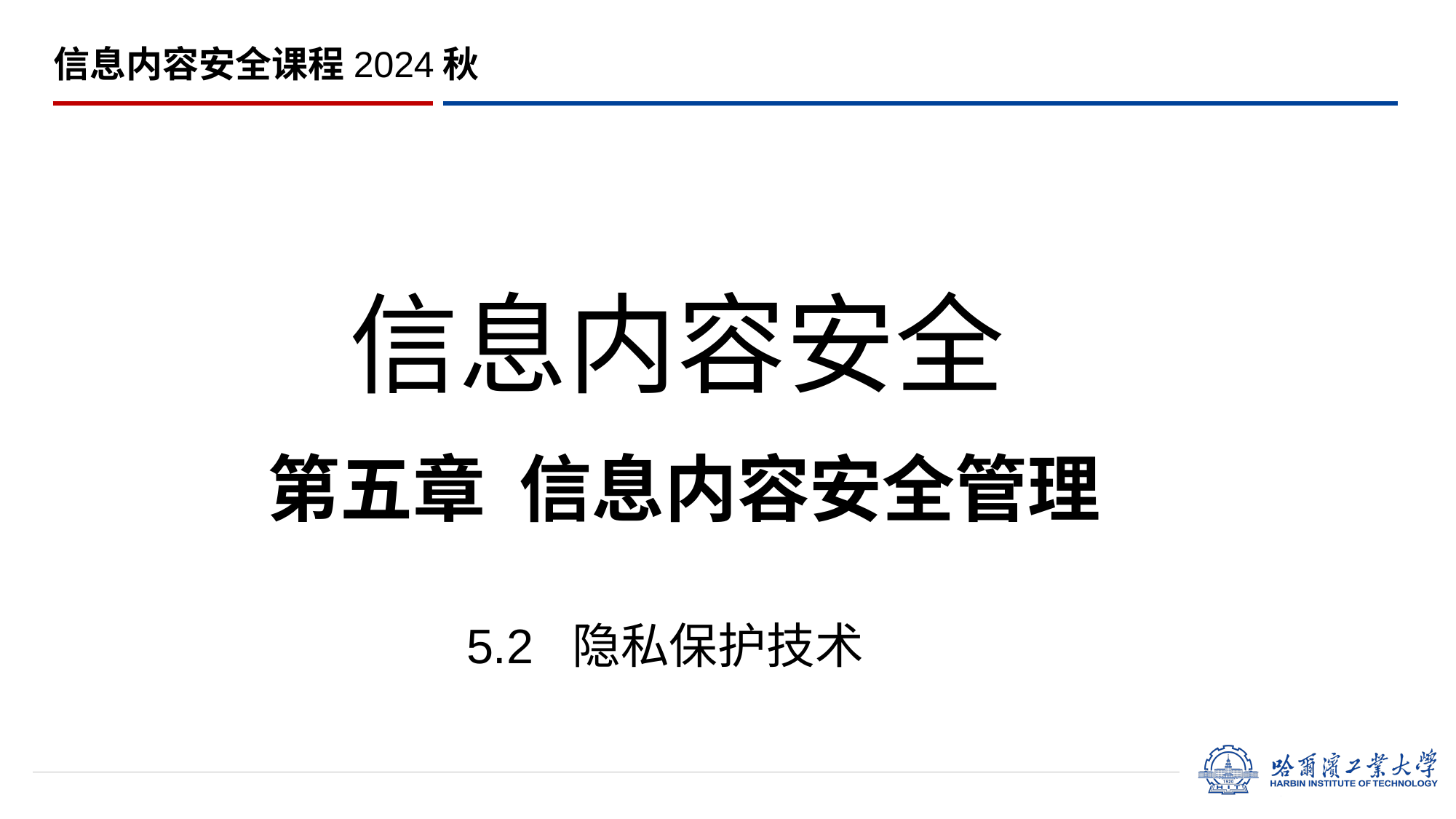

信息内容安全课程2024秋
信息内容安全
第五章  信息内容安全管理
5.2  隐私保护技术